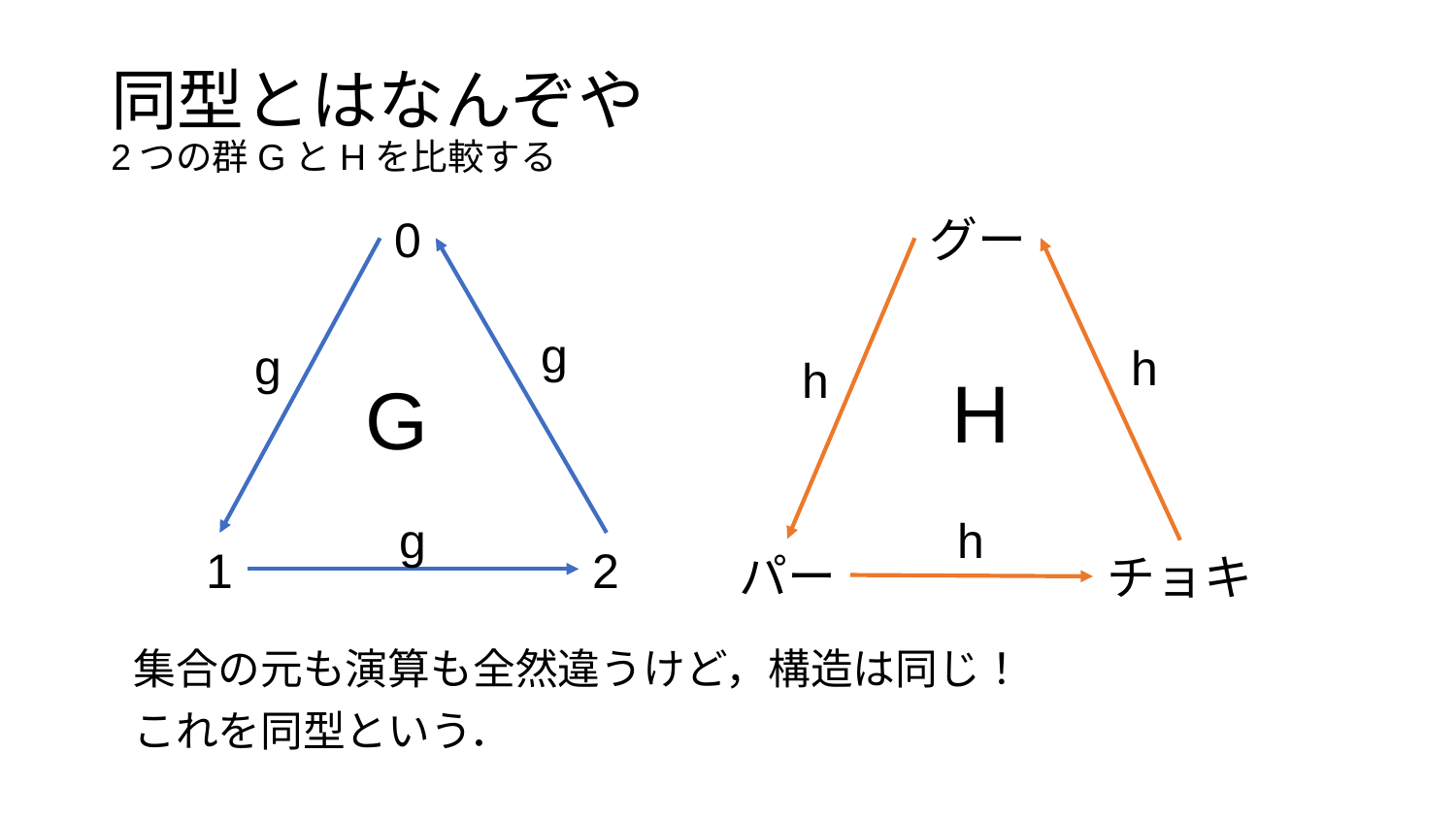

# 同型とはなんぞや 2つの群GとHを比較する
0
グー
g
g
h
h
H
G
g
h
2

1
パー
チョキ
集合の元も演算も全然違うけど，構造は同じ！
これを同型という．